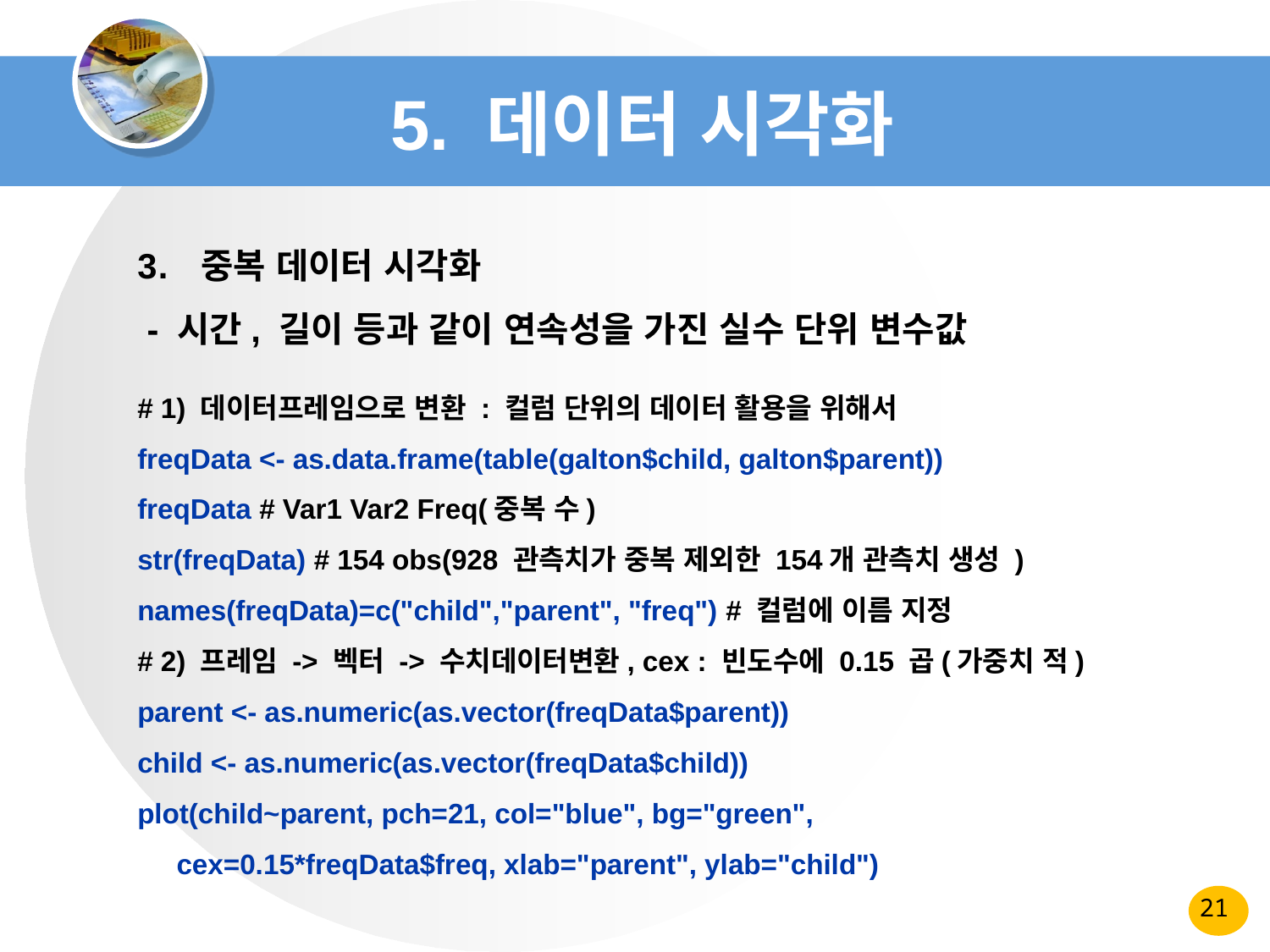

# 5. 데이터 시각화
중복 데이터 시각화
 - 시간, 길이 등과 같이 연속성을 가진 실수 단위 변수값
# 1) 데이터프레임으로 변환 : 컬럼 단위의 데이터 활용을 위해서
freqData <- as.data.frame(table(galton$child, galton$parent))
freqData # Var1 Var2 Freq(중복 수)
str(freqData) # 154 obs(928 관측치가 중복 제외한 154개 관측치 생성 )
names(freqData)=c("child","parent", "freq") # 컬럼에 이름 지정
# 2) 프레임 -> 벡터 -> 수치데이터변환, cex : 빈도수에 0.15 곱(가중치 적)
parent <- as.numeric(as.vector(freqData$parent))
child <- as.numeric(as.vector(freqData$child))
plot(child~parent, pch=21, col="blue", bg="green",
     cex=0.15*freqData$freq, xlab="parent", ylab="child")
21